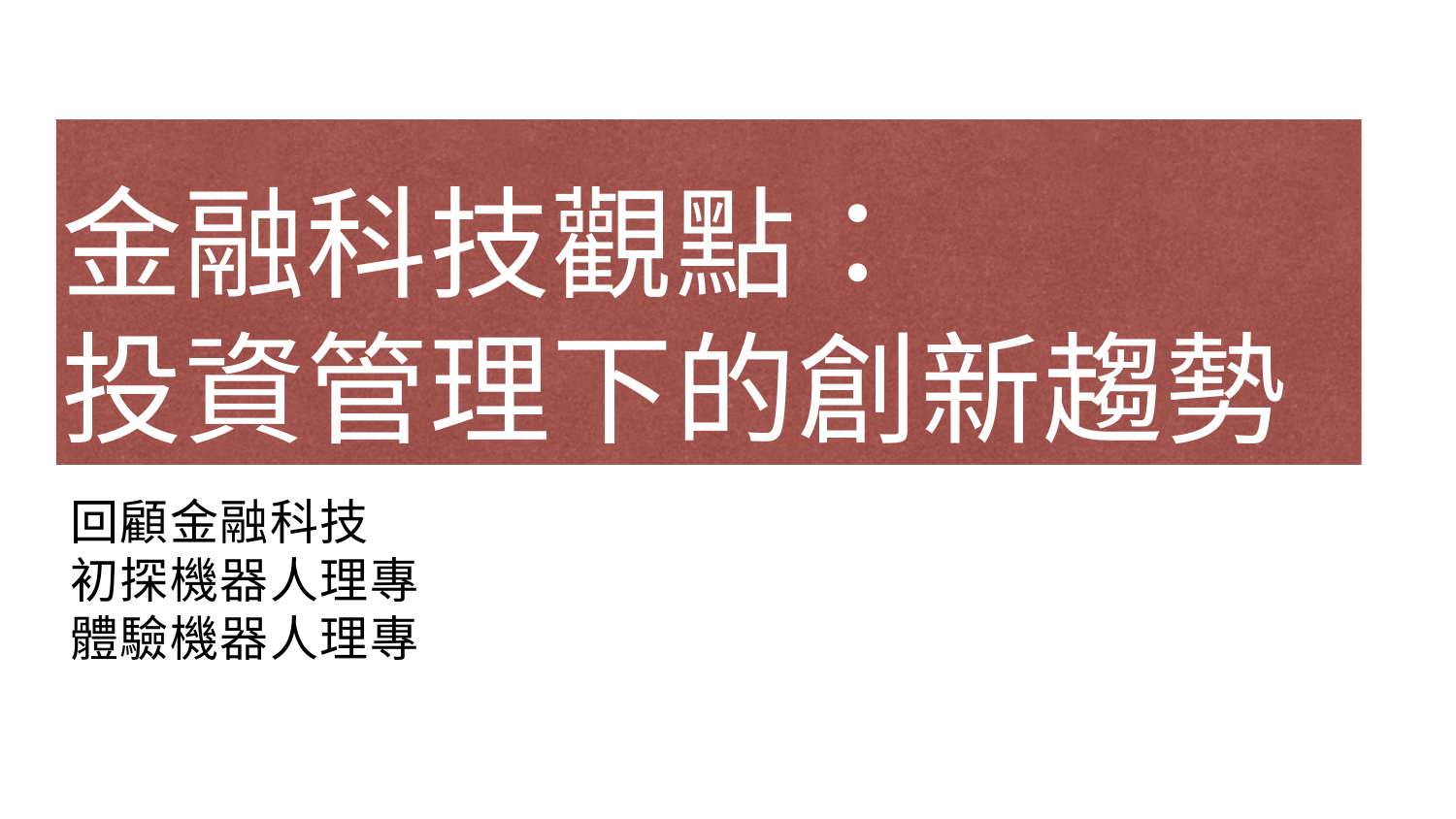

金融科技觀點：
投資管理下的創新趨勢
回顧金融科技
初探機器人理專
體驗機器人理專